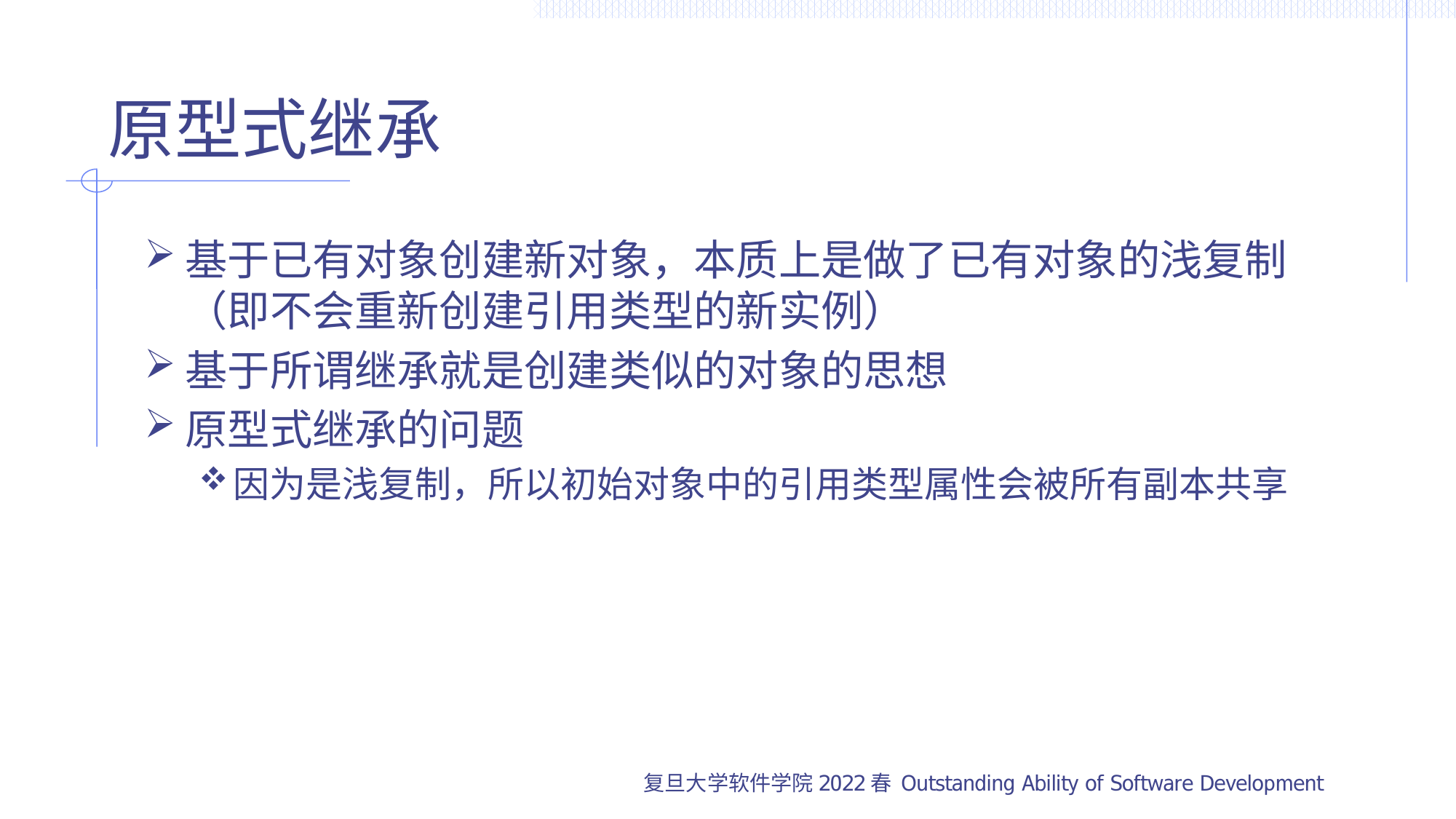

# 原型式继承
基于已有对象创建新对象，本质上是做了已有对象的浅复制（即不会重新创建引用类型的新实例）
基于所谓继承就是创建类似的对象的思想
原型式继承的问题
因为是浅复制，所以初始对象中的引用类型属性会被所有副本共享